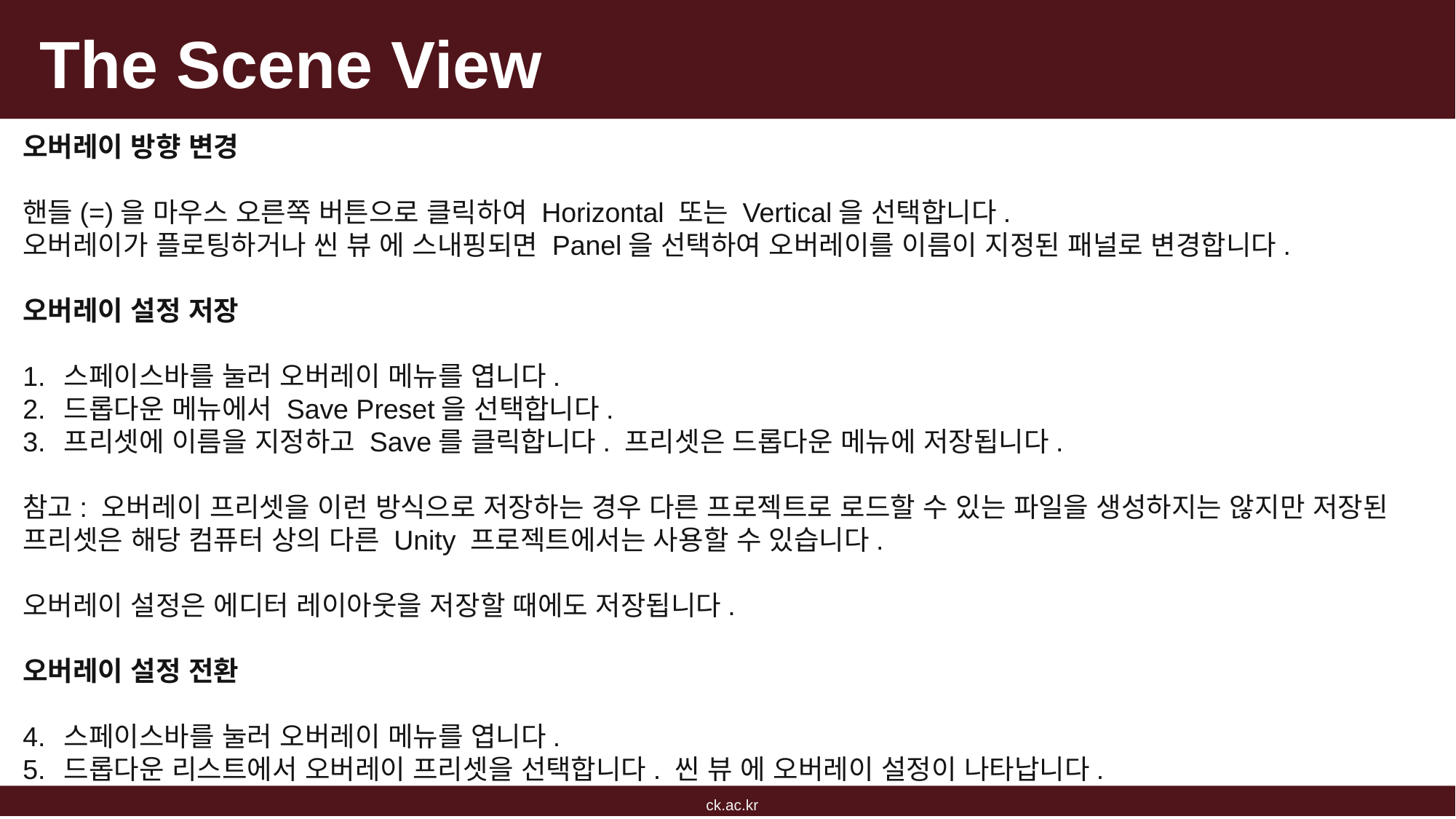

# The Scene View
오버레이 방향 변경

핸들(=)을 마우스 오른쪽 버튼으로 클릭하여 Horizontal 또는 Vertical을 선택합니다.
오버레이가 플로팅하거나 씬 뷰 에 스내핑되면 Panel을 선택하여 오버레이를 이름이 지정된 패널로 변경합니다.

오버레이 설정 저장

스페이스바를 눌러 오버레이 메뉴를 엽니다.
드롭다운 메뉴에서 Save Preset을 선택합니다.
프리셋에 이름을 지정하고 Save를 클릭합니다. 프리셋은 드롭다운 메뉴에 저장됩니다.

참고: 오버레이 프리셋을 이런 방식으로 저장하는 경우 다른 프로젝트로 로드할 수 있는 파일을 생성하지는 않지만 저장된 프리셋은 해당 컴퓨터 상의 다른 Unity 프로젝트에서는 사용할 수 있습니다.

오버레이 설정은 에디터 레이아웃을 저장할 때에도 저장됩니다.

오버레이 설정 전환

스페이스바를 눌러 오버레이 메뉴를 엽니다.
드롭다운 리스트에서 오버레이 프리셋을 선택합니다. 씬 뷰 에 오버레이 설정이 나타납니다.

ck.ac.kr